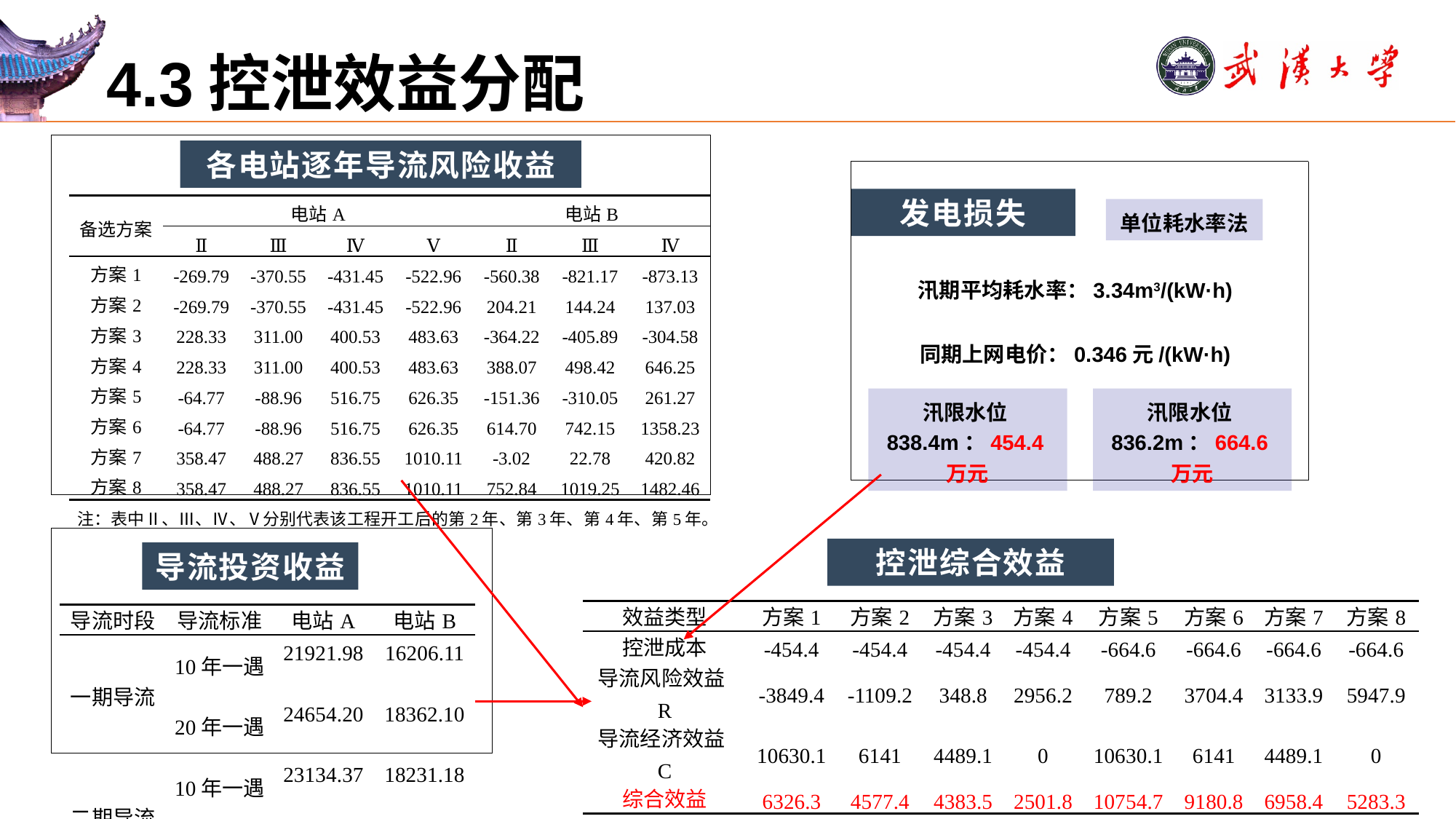

# 4.3控泄效益分配

各电站逐年导流风险收益
发电损失
汛期平均耗水率：3.34m3/(kW·h)
| 备选方案 | 电站A |  |  |  | 电站B |  |  |
| --- | --- | --- | --- | --- | --- | --- | --- |
|  | Ⅱ | Ⅲ | Ⅳ | Ⅴ | Ⅱ | Ⅲ | Ⅳ |
| 方案1 | -269.79 | -370.55 | -431.45 | -522.96 | -560.38 | -821.17 | -873.13 |
| 方案2 | -269.79 | -370.55 | -431.45 | -522.96 | 204.21 | 144.24 | 137.03 |
| 方案3 | 228.33 | 311.00 | 400.53 | 483.63 | -364.22 | -405.89 | -304.58 |
| 方案4 | 228.33 | 311.00 | 400.53 | 483.63 | 388.07 | 498.42 | 646.25 |
| 方案5 | -64.77 | -88.96 | 516.75 | 626.35 | -151.36 | -310.05 | 261.27 |
| 方案6 | -64.77 | -88.96 | 516.75 | 626.35 | 614.70 | 742.15 | 1358.23 |
| 方案7 | 358.47 | 488.27 | 836.55 | 1010.11 | -3.02 | 22.78 | 420.82 |
| 方案8 | 358.47 | 488.27 | 836.55 | 1010.11 | 752.84 | 1019.25 | 1482.46 |
| 注：表中Ⅱ、Ⅲ、Ⅳ、Ⅴ分别代表该工程开工后的第2年、第3年、第4年、第5年。 |  |  |  |  |  |  |  |
单位耗水率法
同期上网电价：0.346元/(kW·h)
汛限水位838.4m：454.4万元
汛限水位836.2m：664.6万元

控泄综合效益
导流投资收益
| 效益类型 | 方案1 | 方案2 | 方案3 | 方案4 | 方案5 | 方案6 | 方案7 | 方案8 |
| --- | --- | --- | --- | --- | --- | --- | --- | --- |
| 控泄成本 | -454.4 | -454.4 | -454.4 | -454.4 | -664.6 | -664.6 | -664.6 | -664.6 |
| 导流风险效益R | -3849.4 | -1109.2 | 348.8 | 2956.2 | 789.2 | 3704.4 | 3133.9 | 5947.9 |
| 导流经济效益C | 10630.1 | 6141 | 4489.1 | 0 | 10630.1 | 6141 | 4489.1 | 0 |
| 综合效益 | 6326.3 | 4577.4 | 4383.5 | 2501.8 | 10754.7 | 9180.8 | 6958.4 | 5283.3 |
| 导流时段 | 导流标准 | 电站A | 电站B |
| --- | --- | --- | --- |
| 一期导流 | 10年一遇 | 21921.98 | 16206.11 |
|  | 20年一遇 | 24654.20 | 18362.10 |
| 二期导流 | 10年一遇 | 23134.37 | 18231.18 |
|  | 20年一遇 | 26543.10 | 20564.30 |